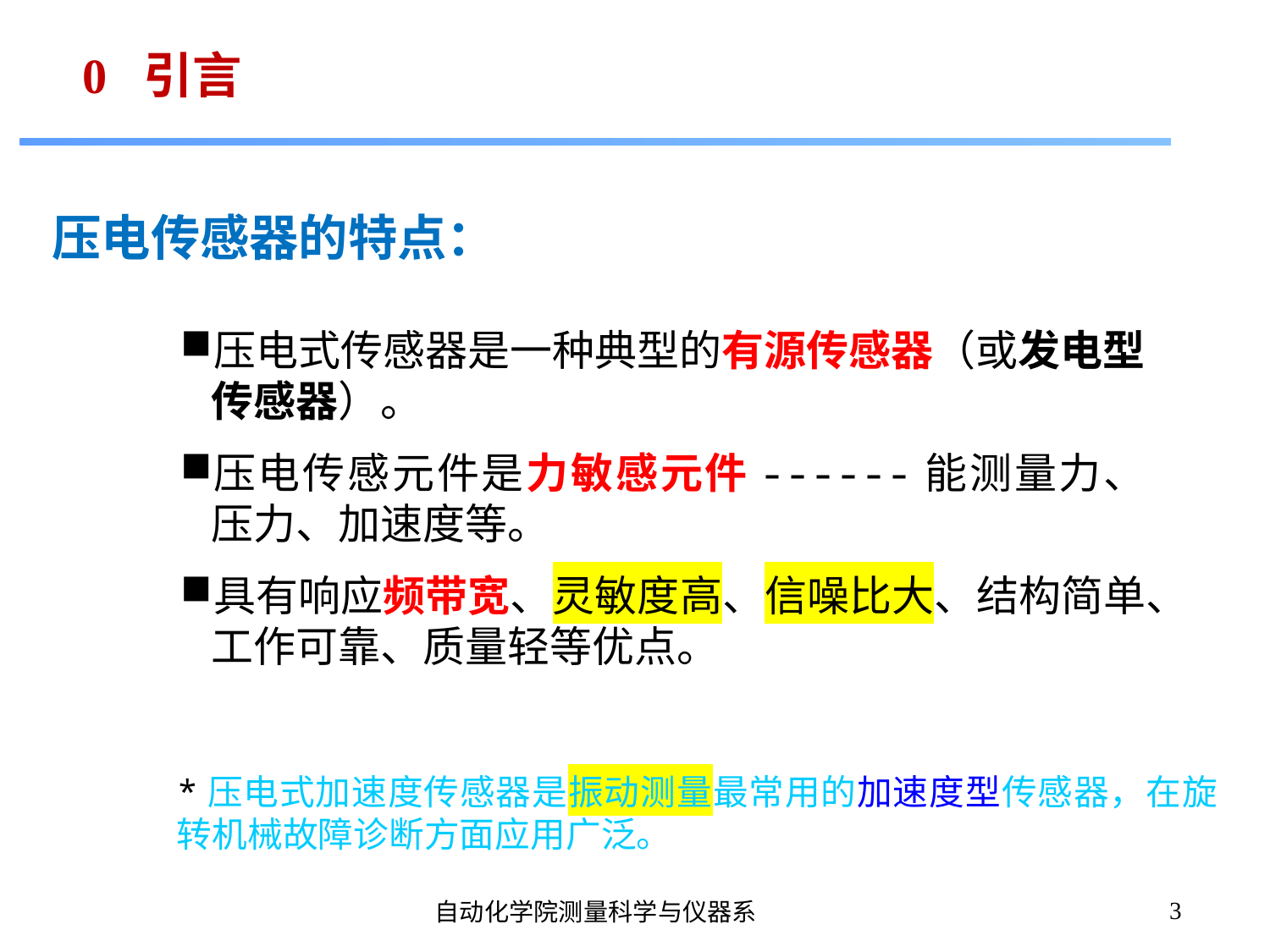

# 0  引言

压电传感器的特点：
压电式传感器是一种典型的有源传感器（或发电型传感器）。
压电传感元件是力敏感元件------能测量力、压力、加速度等。
具有响应频带宽、灵敏度高、信噪比大、结构简单、工作可靠、质量轻等优点。
*压电式加速度传感器是振动测量最常用的加速度型传感器，在旋转机械故障诊断方面应用广泛。
3
自动化学院测量科学与仪器系